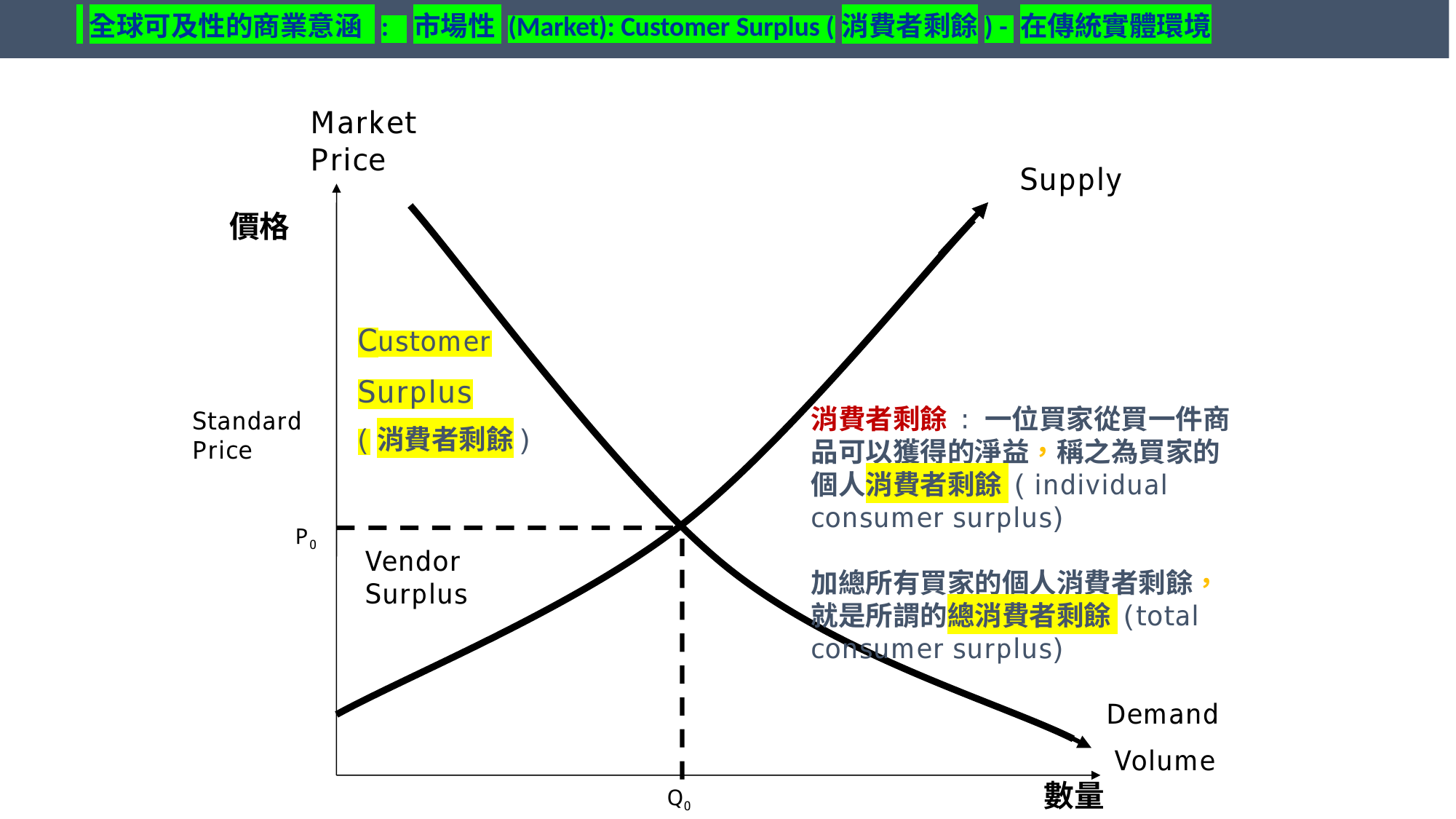

全球可及性的商業意涵  :   市場性 (Market): Customer Surplus (消費者剩餘) - 在傳統實體環境
Market
Price
Supply

價格

Customer
Surplus
(消費者剩餘)
消費者剩餘 : 一位買家從買一件商品可以獲得的淨益，稱之為買家的個人消費者剩餘 ( individual consumer surplus)

加總所有買家的個人消費者剩餘，就是所謂的總消費者剩餘 (total consumer surplus)
Standard Price
P0

Vendor Surplus

Demand

Volume
數量

Q0